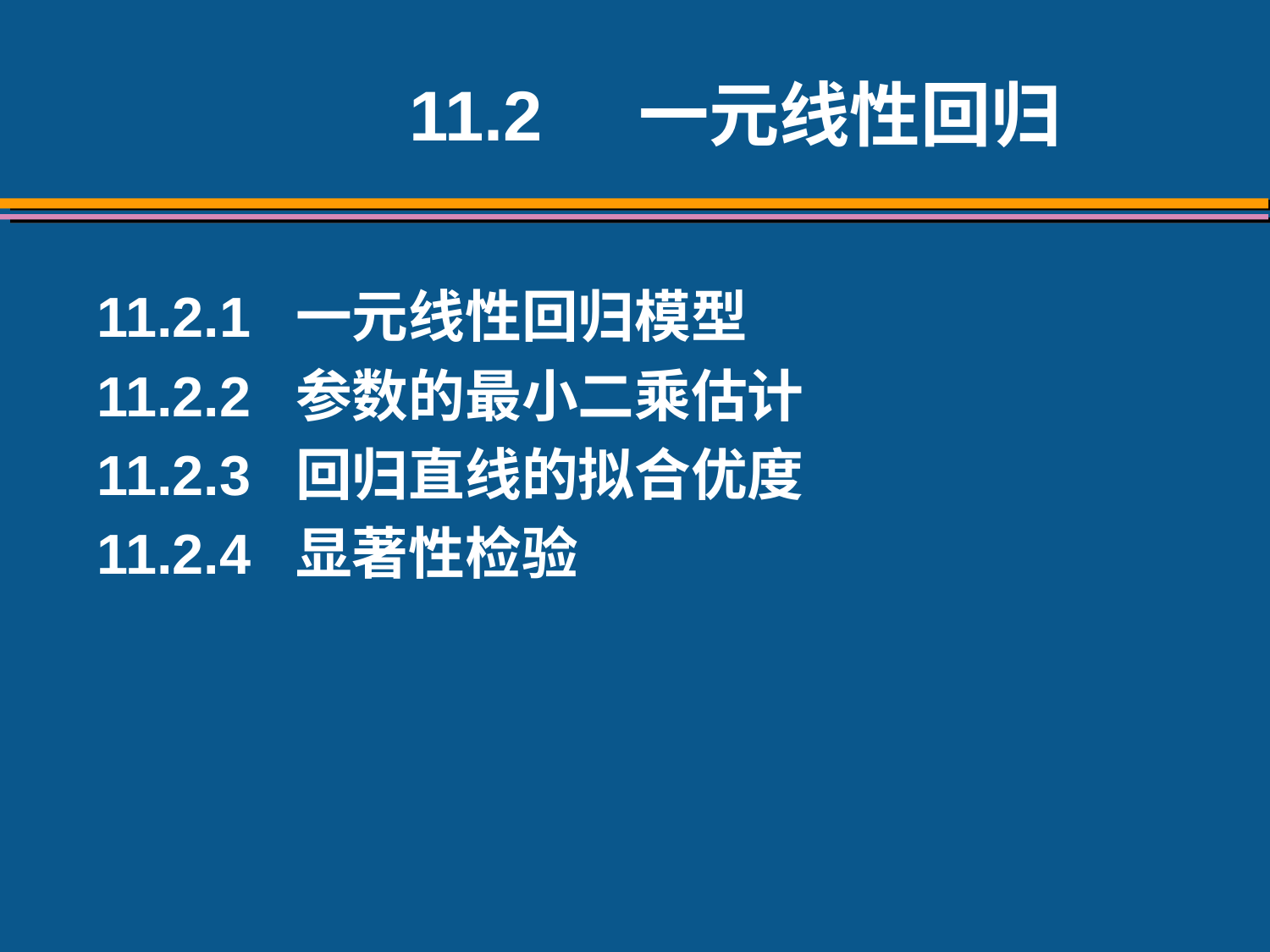

11.2    一元线性回归
11.2.1  一元线性回归模型
11.2.2  参数的最小二乘估计
11.2.3  回归直线的拟合优度
11.2.4  显著性检验